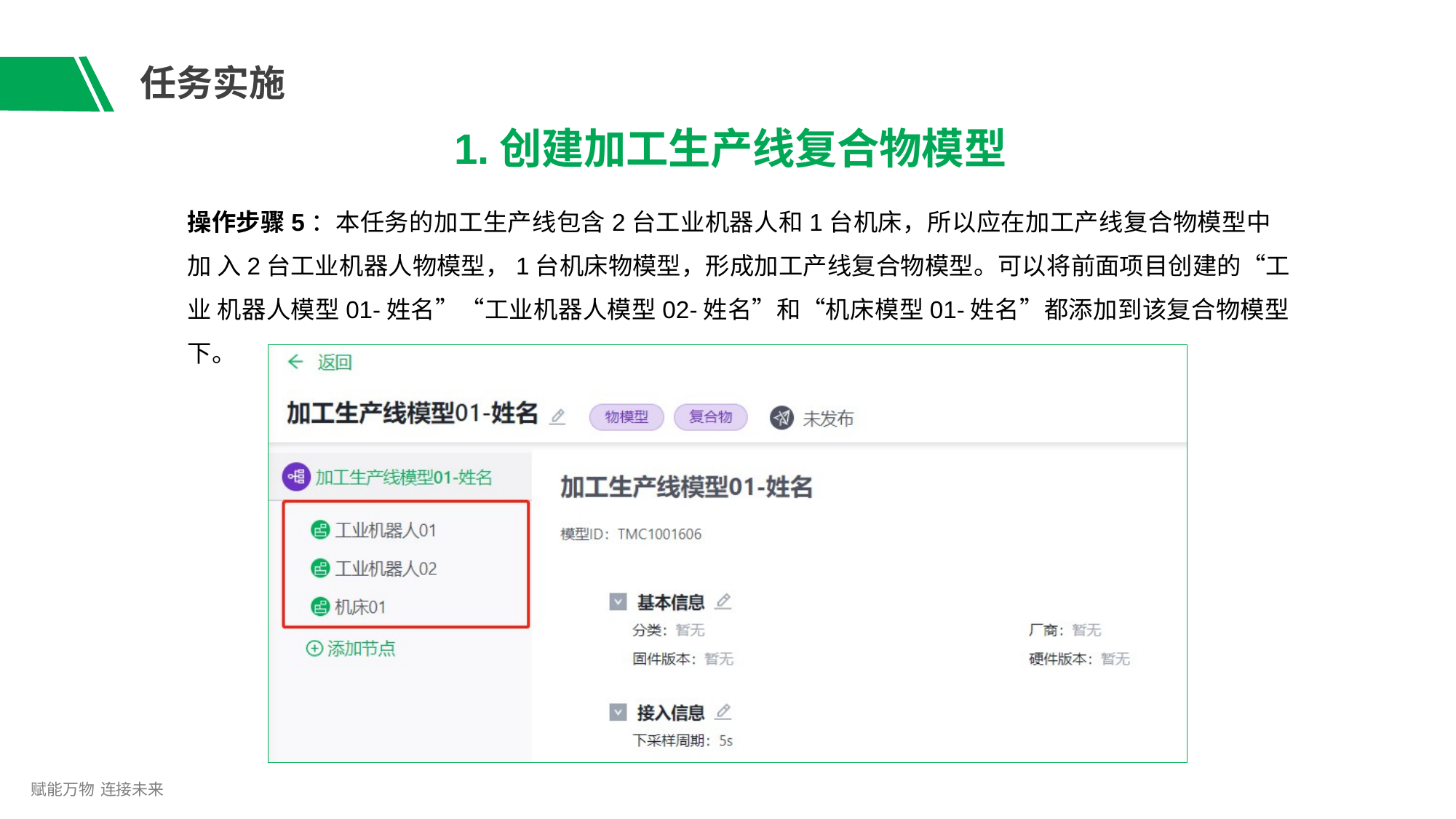

# 任务实施
1.创建加工生产线复合物模型
操作步骤5：本任务的加工生产线包含2台工业机器人和1台机床，所以应在加工产线复合物模型中加 入2台工业机器人物模型，1台机床物模型，形成加工产线复合物模型。可以将前面项目创建的“工业 机器人模型01-姓名”“工业机器人模型02-姓名”和“机床模型01-姓名”都添加到该复合物模型下。

赋能万物 连接未来